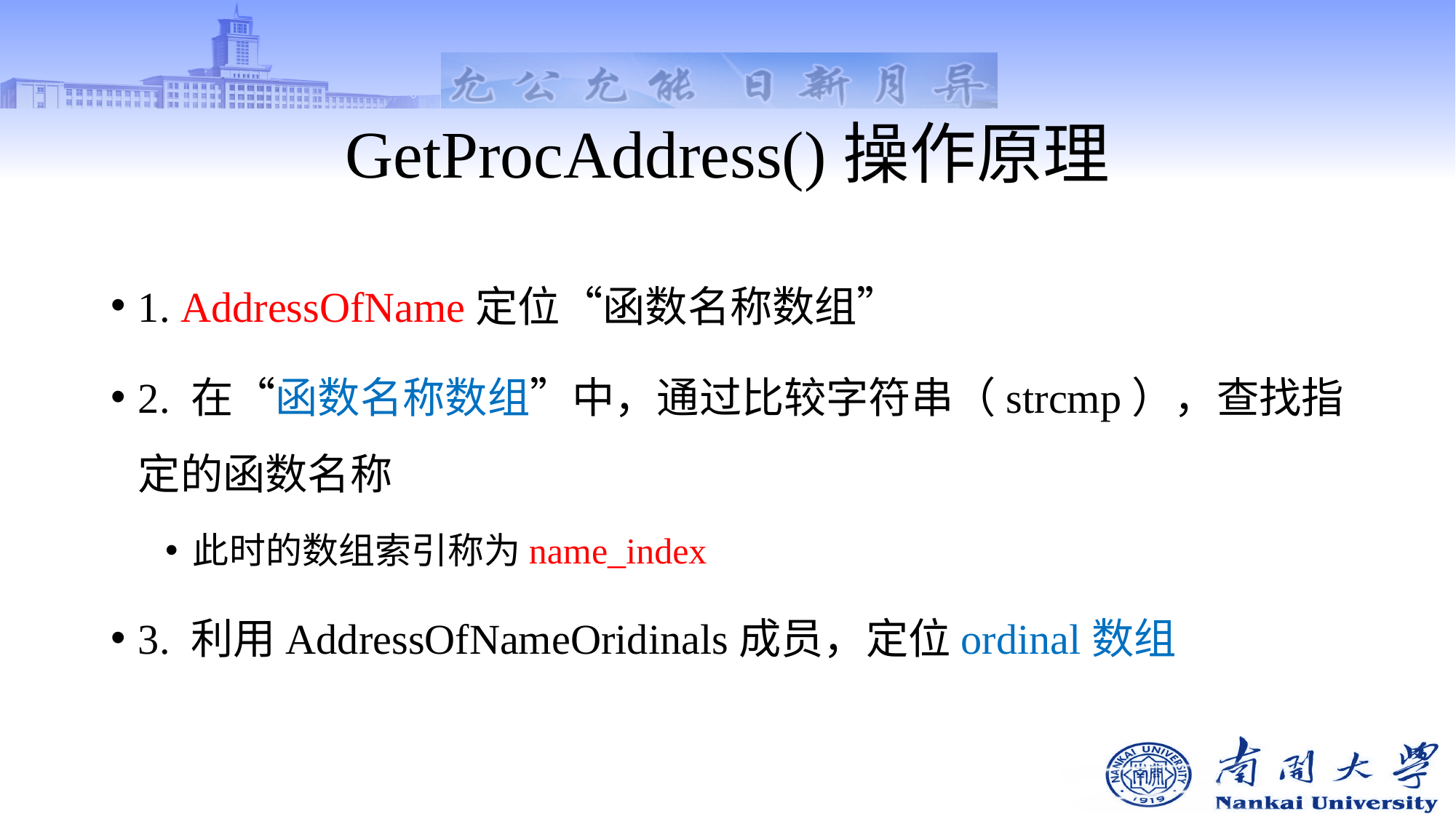

# GetProcAddress()操作原理
1. AddressOfName定位“函数名称数组”
2. 在“函数名称数组”中，通过比较字符串（strcmp），查找指定的函数名称
此时的数组索引称为name_index
3. 利用AddressOfNameOridinals成员，定位ordinal数组